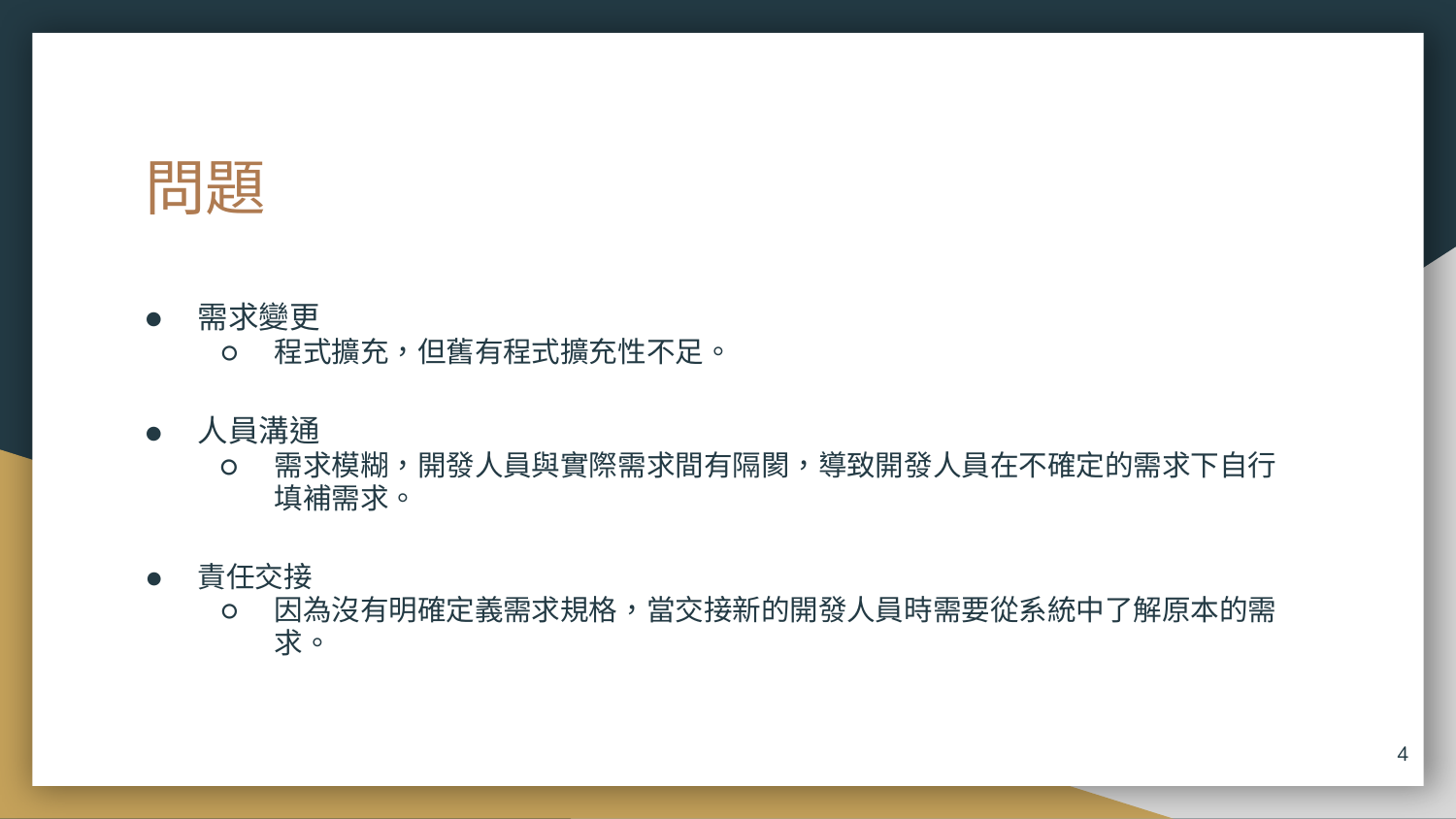

# 問題
需求變更
程式擴充，但舊有程式擴充性不足。

人員溝通
需求模糊，開發人員與實際需求間有隔閡，導致開發人員在不確定的需求下自行填補需求。

責任交接
因為沒有明確定義需求規格，當交接新的開發人員時需要從系統中了解原本的需求。
4